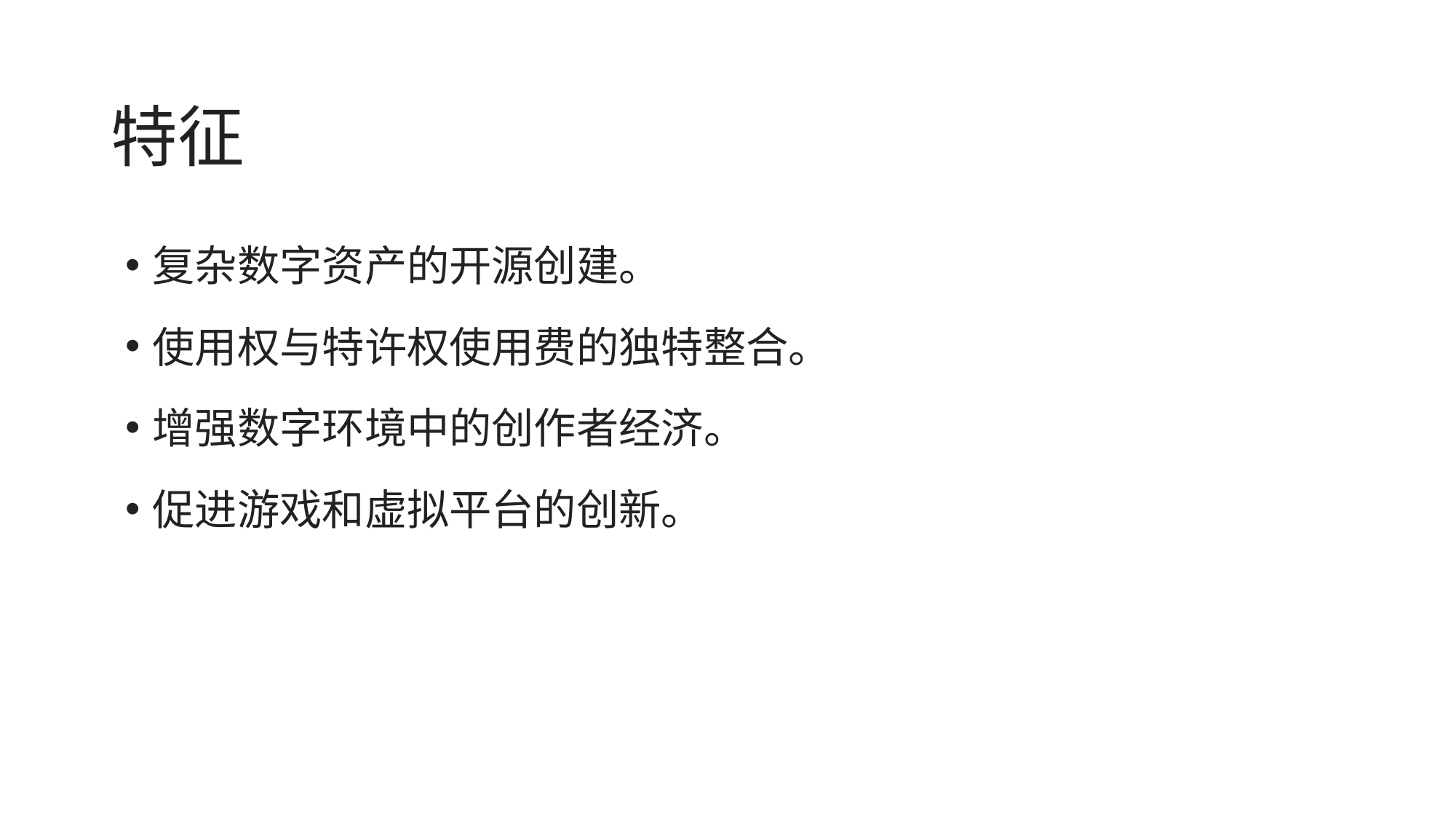

# 特征
复杂数字资产的开源创建。
使用权与特许权使用费的独特整合。
增强数字环境中的创作者经济。
促进游戏和虚拟平台的创新。